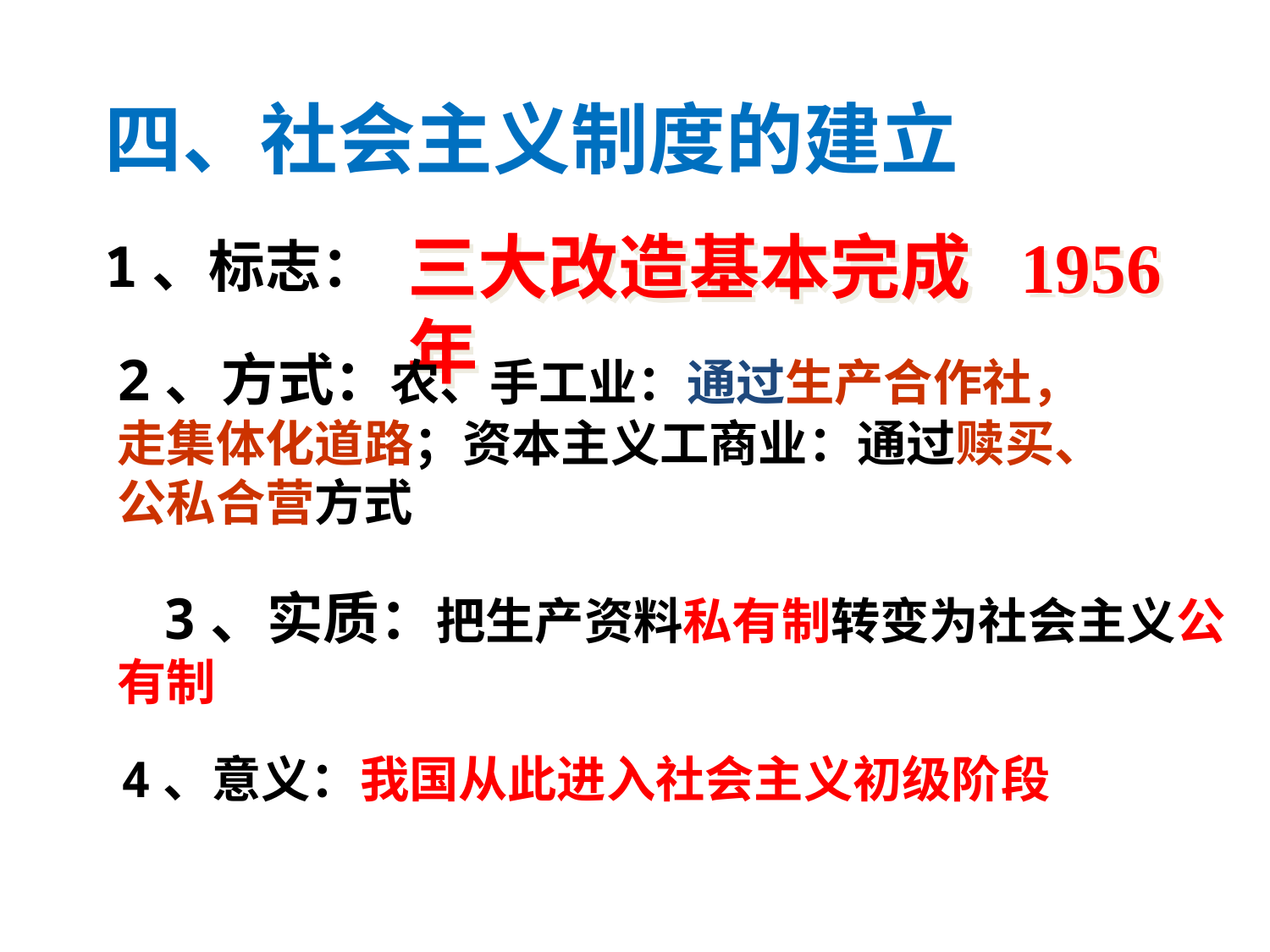

四、社会主义制度的建立
三大改造基本完成  1956年
1、标志：
2、方式：农、手工业：通过生产合作社，走集体化道路；资本主义工商业：通过赎买、公私合营方式

    3、实质：把生产资料私有制转变为社会主义公          有制
4、意义：我国从此进入社会主义初级阶段